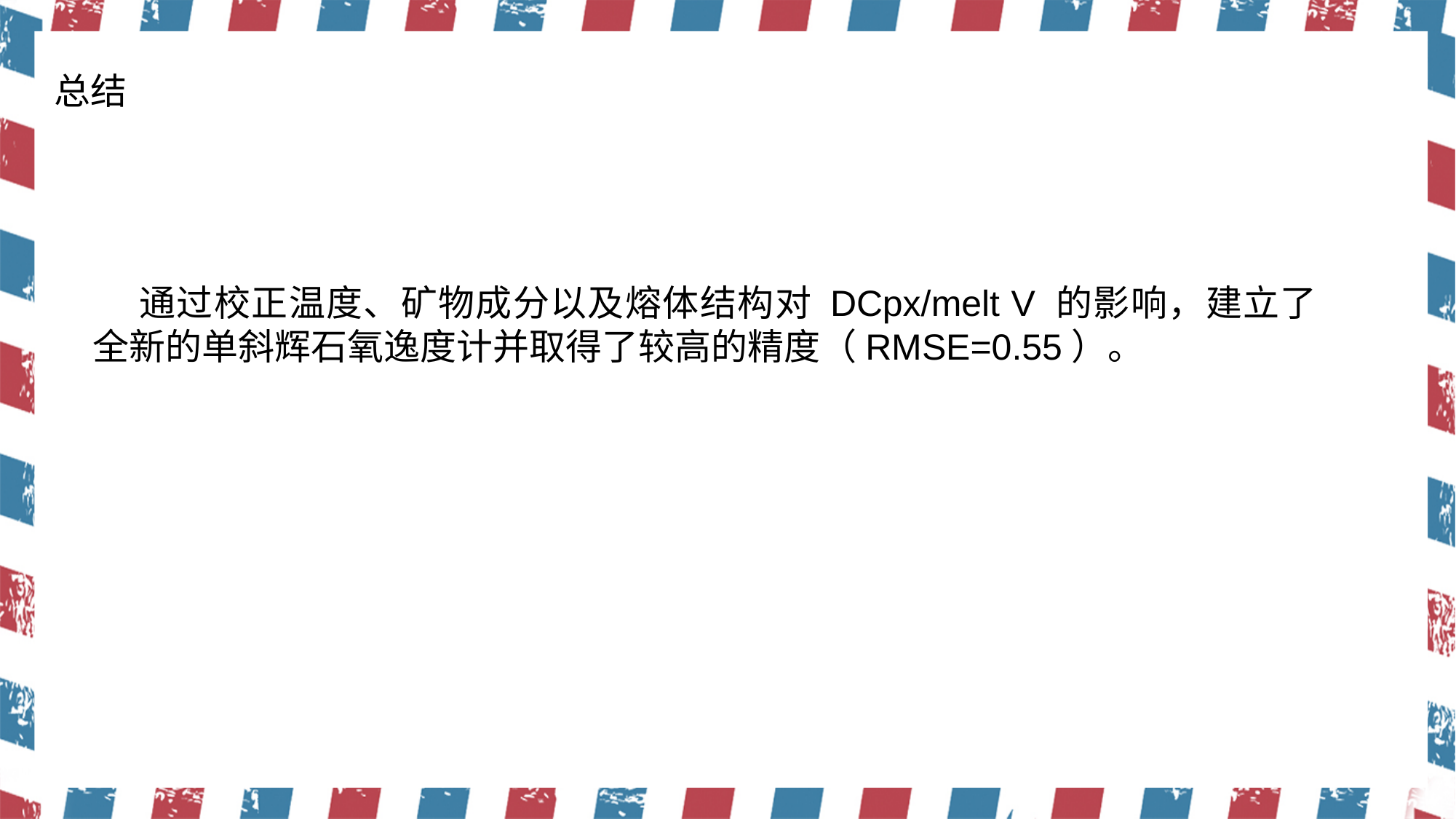

总结
    通过校正温度、矿物成分以及熔体结构对 DCpx/melt V 的影响，建立了全新的单斜辉石氧逸度计并取得了较高的精度（RMSE=0.55）。